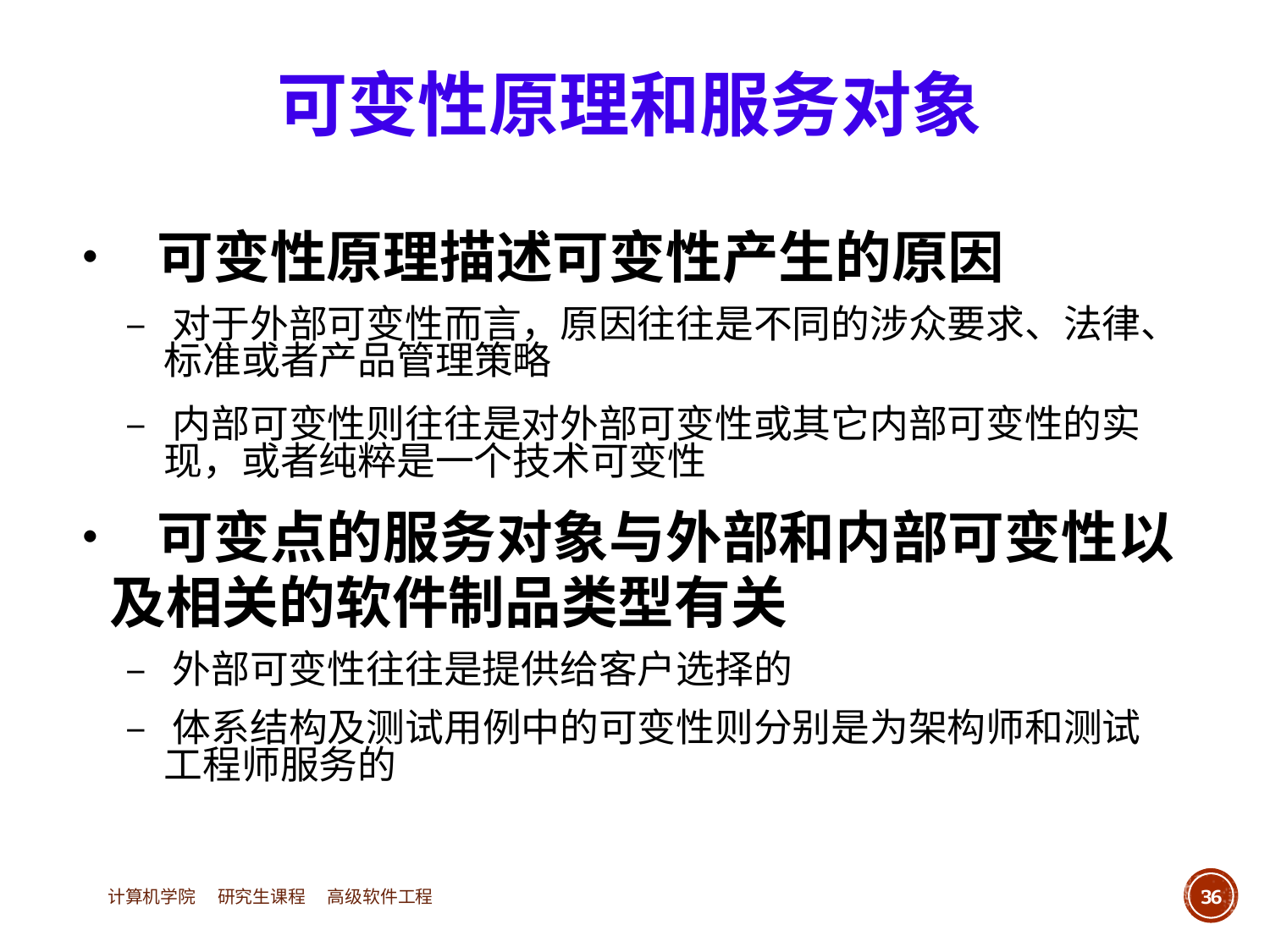

可变性原理和服务对象

•  可变性原理描述可变性产生的原因
		–  对于外部可变性而言，原因往往是不同的涉众要求、法律、
			标准或者产品管理策略
		–  内部可变性则往往是对外部可变性或其它内部可变性的实
			现，或者纯粹是一个技术可变性
•  可变点的服务对象与外部和内部可变性以
	及相关的软件制品类型有关
		–  外部可变性往往是提供给客户选择的
		–  体系结构及测试用例中的可变性则分别是为架构师和测试
			工程师服务的
计算机学院    研究生课程    高级软件工程
36